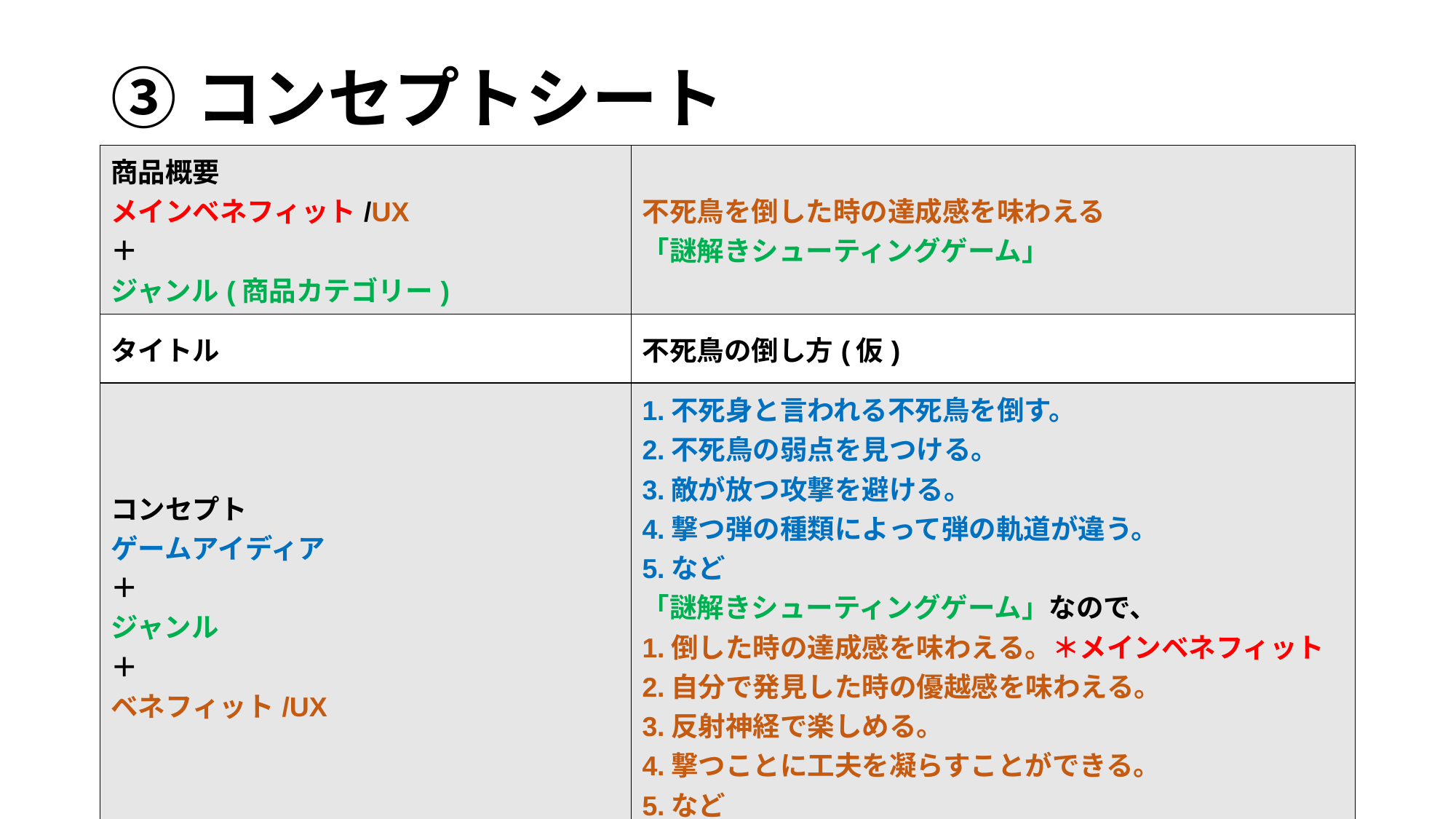

③コンセプトシート
| 商品概要 メインベネフィット/UX ＋ ジャンル(商品カテゴリー) | 不死鳥を倒した時の達成感を味わえる 「謎解きシューティングゲーム」 |
| --- | --- |
| タイトル | 不死鳥の倒し方(仮) |
| コンセプト ゲームアイディア ＋ ジャンル ＋ ベネフィット/UX | 1.不死身と言われる不死鳥を倒す。 2.不死鳥の弱点を見つける。 3.敵が放つ攻撃を避ける。 4.撃つ弾の種類によって弾の軌道が違う。 5.など 「謎解きシューティングゲーム」なので、 1.倒した時の達成感を味わえる。＊メインベネフィット 2.自分で発見した時の優越感を味わえる。 3.反射神経で楽しめる。 4.撃つことに工夫を凝らすことができる。 5.など |
| プラットフォーム | Steam |